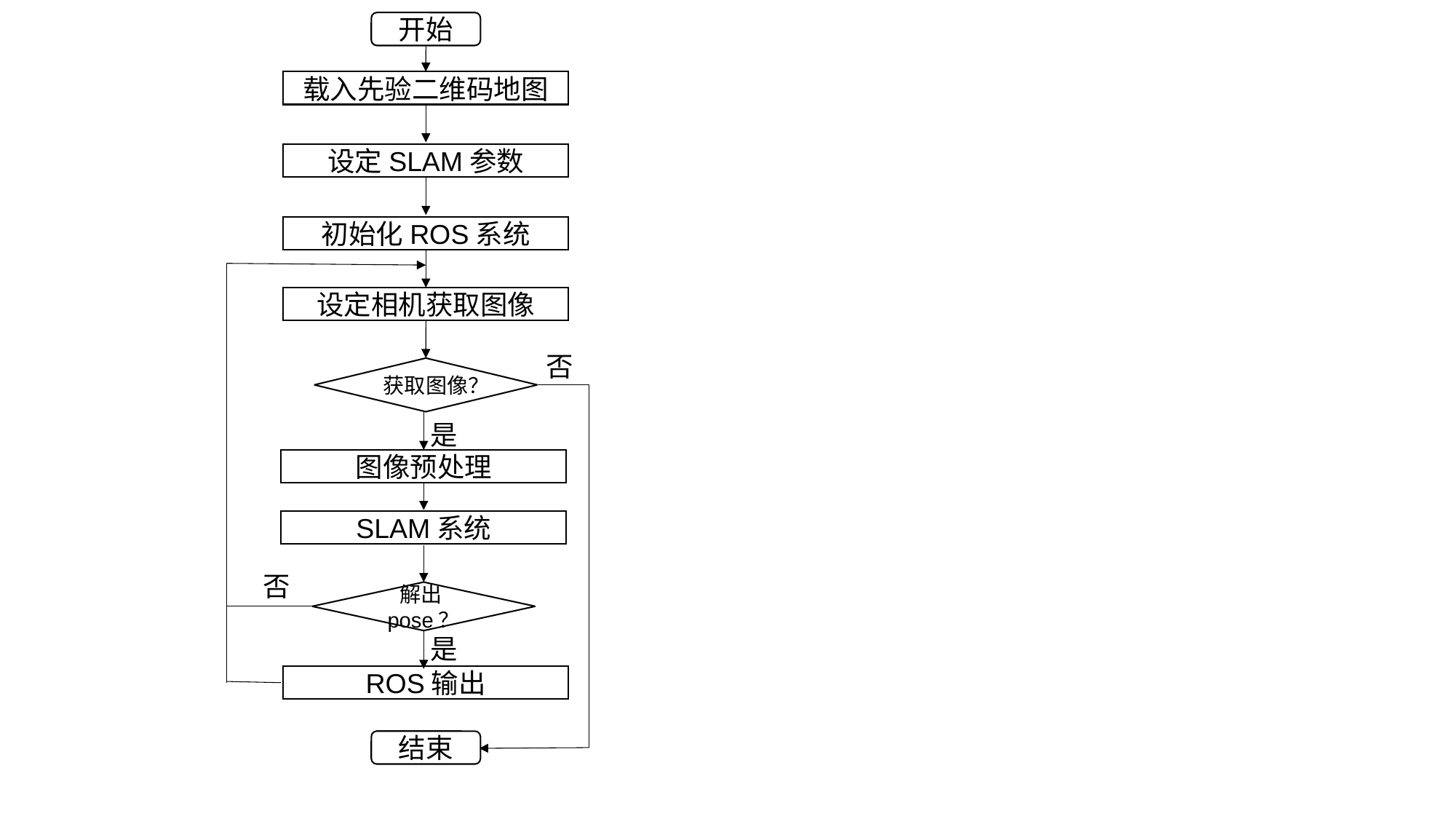

开始
载入先验二维码地图
设定SLAM参数
初始化ROS系统
设定相机获取图像
否
获取图像？
是
图像预处理
SLAM系统
否
解出pose？
是
ROS输出
结束